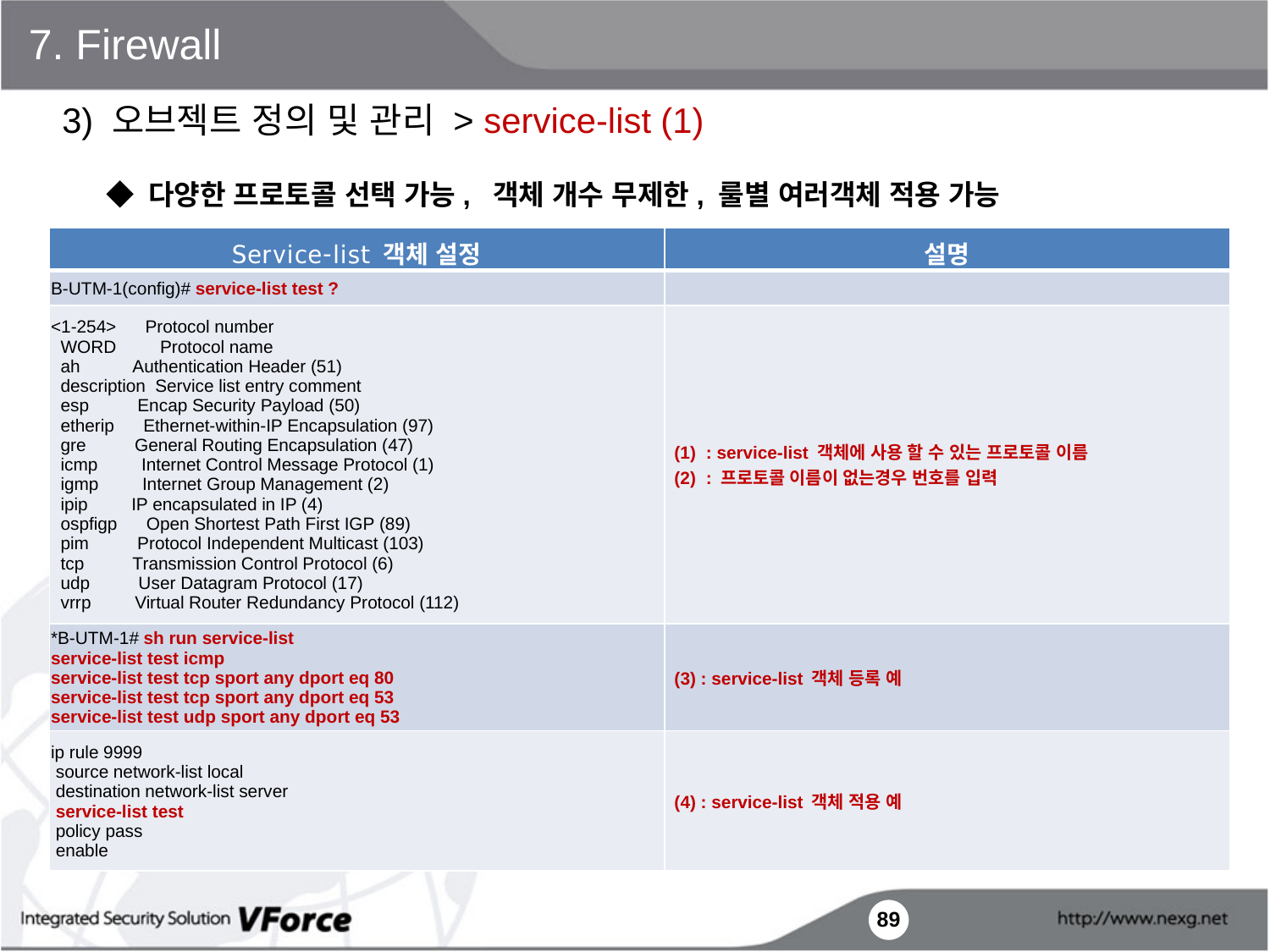

7. Firewall
3) 오브젝트 정의 및 관리 > service-list (1)
◆ 다양한 프로토콜 선택 가능,  객체 개수 무제한, 룰별 여러객체 적용 가능
| Service-list 객체 설정 | 설명 |
| --- | --- |
| B-UTM-1(config)# service-list test ? |  |
| <1-254> Protocol number WORD Protocol name ah Authentication Header (51) description Service list entry comment esp Encap Security Payload (50) etherip Ethernet-within-IP Encapsulation (97) gre General Routing Encapsulation (47) icmp Internet Control Message Protocol (1) igmp Internet Group Management (2) ipip IP encapsulated in IP (4) ospfigp Open Shortest Path First IGP (89) pim Protocol Independent Multicast (103) tcp Transmission Control Protocol (6) udp User Datagram Protocol (17) vrrp Virtual Router Redundancy Protocol (112) | : service-list 객체에 사용 할 수 있는 프로토콜 이름 : 프로토콜 이름이 없는경우 번호를 입력 |
| \*B-UTM-1# sh run service-list service-list test icmp service-list test tcp sport any dport eq 80 service-list test tcp sport any dport eq 53 service-list test udp sport any dport eq 53 | (3) : service-list 객체 등록 예 |
| ip rule 9999 source network-list local destination network-list server service-list test policy pass enable | (4) : service-list 객체 적용 예 |